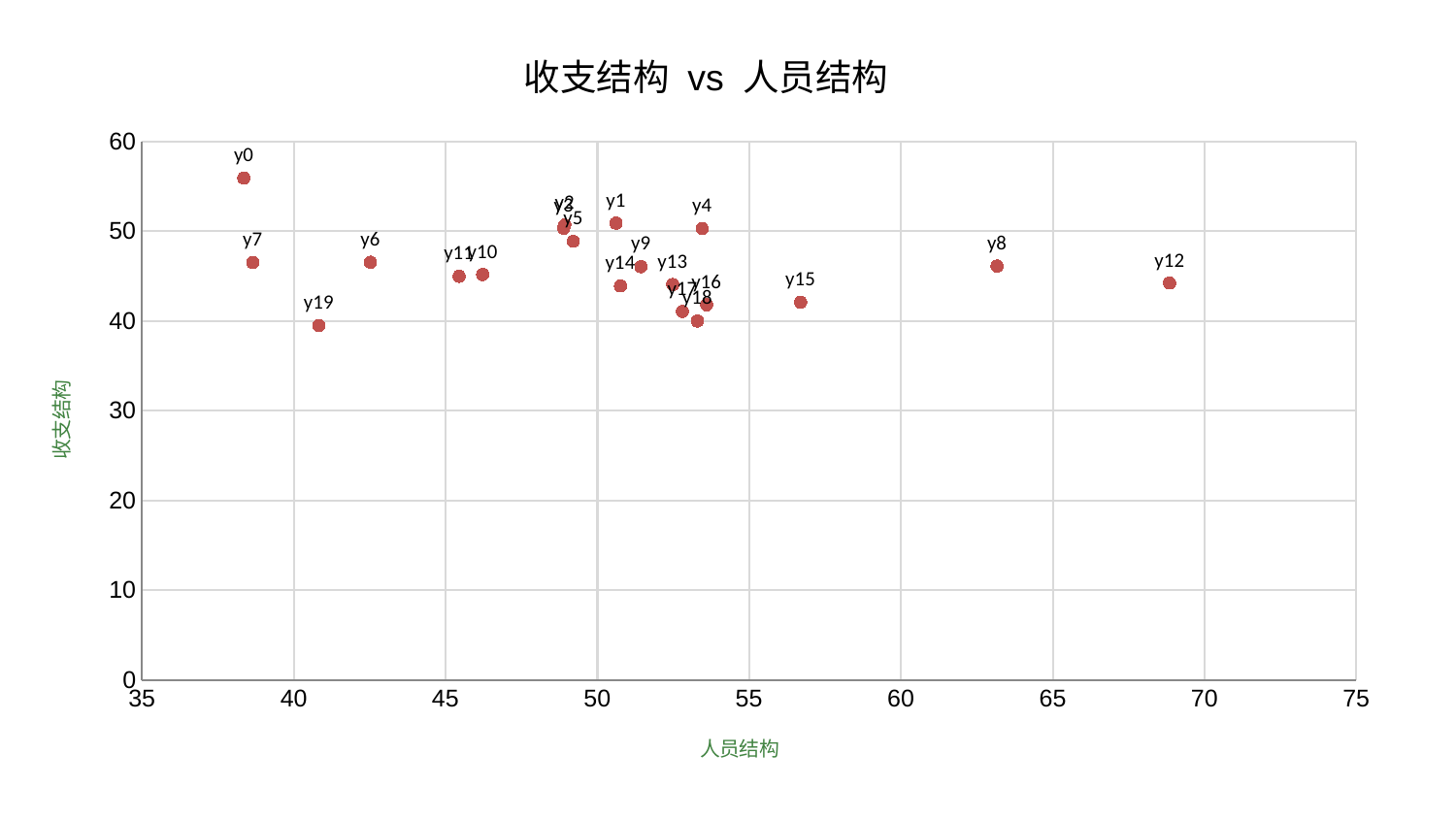

### Chart: 收支结构 vs 人员结构

| Category | 收支结构 |
|---|---|
60